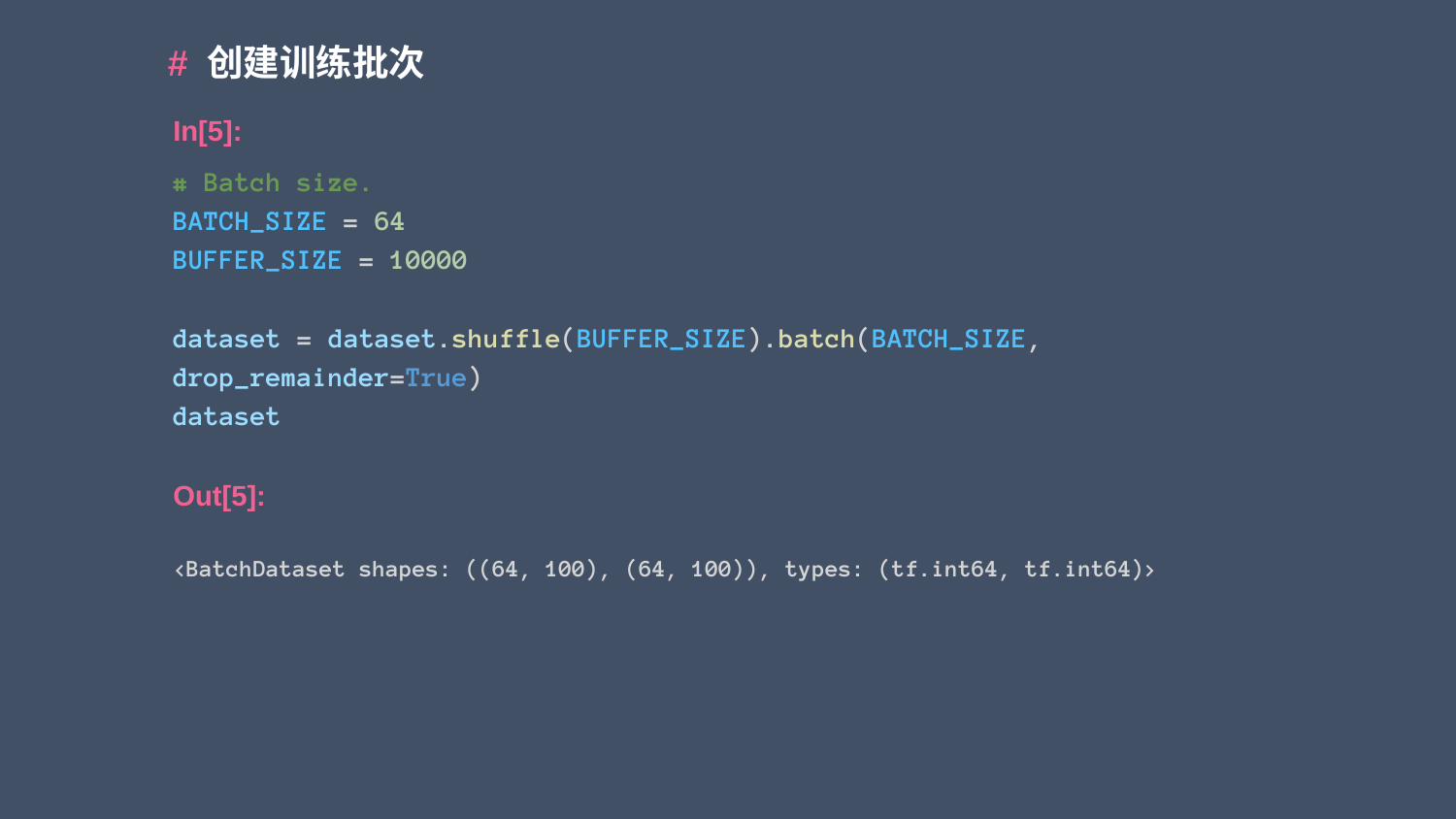

# 创建训练批次
In[5]:
# Batch size.
BATCH_SIZE = 64
BUFFER_SIZE = 10000
dataset = dataset.shuffle(BUFFER_SIZE).batch(BATCH_SIZE, drop_remainder=True)
dataset

<BatchDataset shapes: ((64, 100), (64, 100)), types: (tf.int64, tf.int64)>

Out[5]: